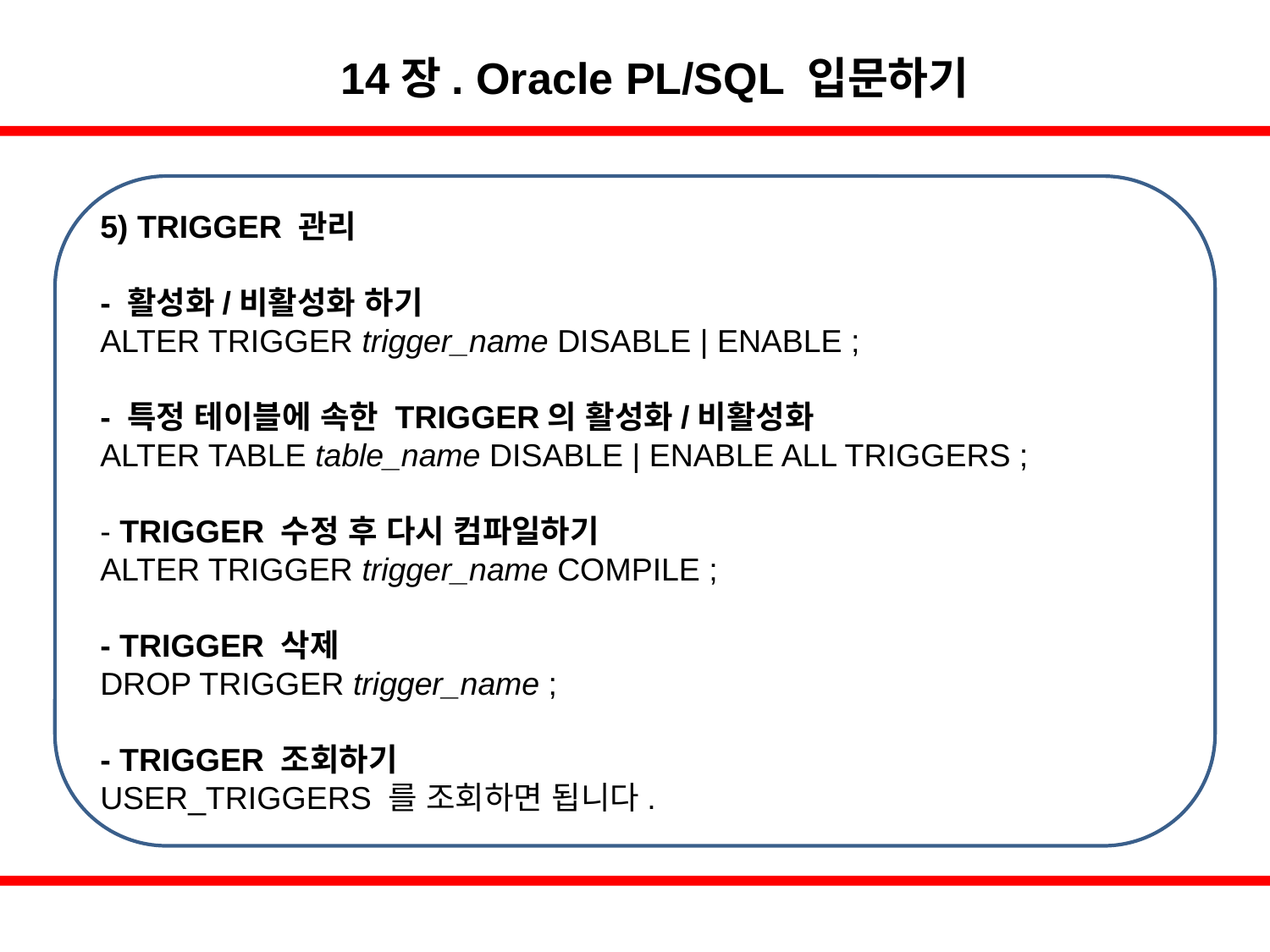

14장. Oracle PL/SQL 입문하기

5) TRIGGER 관리

- 활성화/비활성화 하기
ALTER TRIGGER trigger_name DISABLE | ENABLE ;

- 특정 테이블에 속한 TRIGGER의 활성화/비활성화
ALTER TABLE table_name DISABLE | ENABLE ALL TRIGGERS ;

- TRIGGER 수정 후 다시 컴파일하기
ALTER TRIGGER trigger_name COMPILE ;

- TRIGGER 삭제
DROP TRIGGER trigger_name ;

- TRIGGER 조회하기
USER_TRIGGERS 를 조회하면 됩니다.